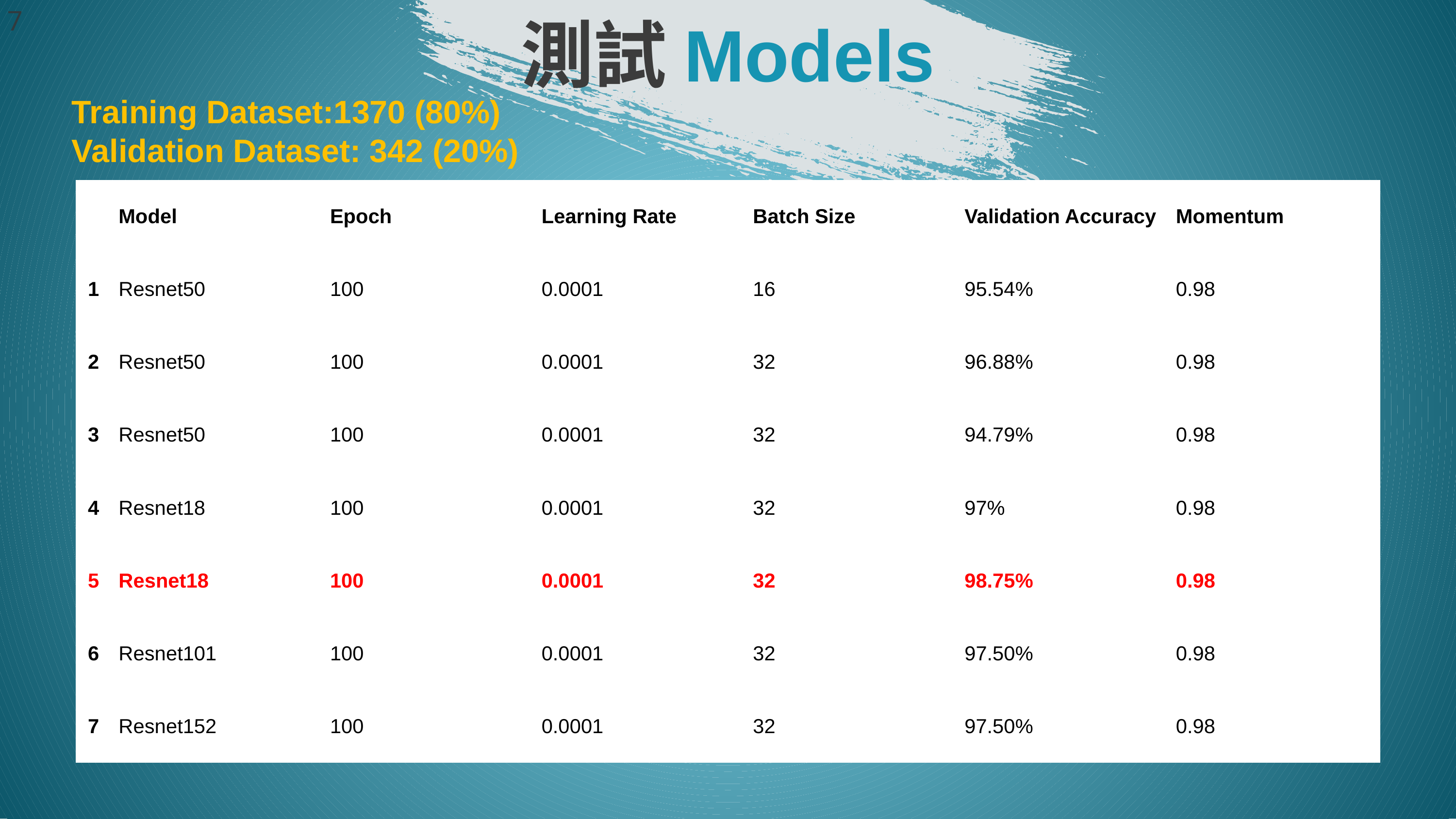

7
測試Models
Training Dataset:1370 (80%)
Validation Dataset: 342 (20%)
|  | Model | Epoch | Learning Rate | Batch Size | Validation Accuracy | Momentum |
| --- | --- | --- | --- | --- | --- | --- |
| 1 | Resnet50 | 100 | 0.0001 | 16 | 95.54% | 0.98 |
| 2 | Resnet50 | 100 | 0.0001 | 32 | 96.88% | 0.98 |
| 3 | Resnet50 | 100 | 0.0001 | 32 | 94.79% | 0.98 |
| 4 | Resnet18 | 100 | 0.0001 | 32 | 97% | 0.98 |
| 5 | Resnet18 | 100 | 0.0001 | 32 | 98.75% | 0.98 |
| 6 | Resnet101 | 100 | 0.0001 | 32 | 97.50% | 0.98 |
| 7 | Resnet152 | 100 | 0.0001 | 32 | 97.50% | 0.98 |